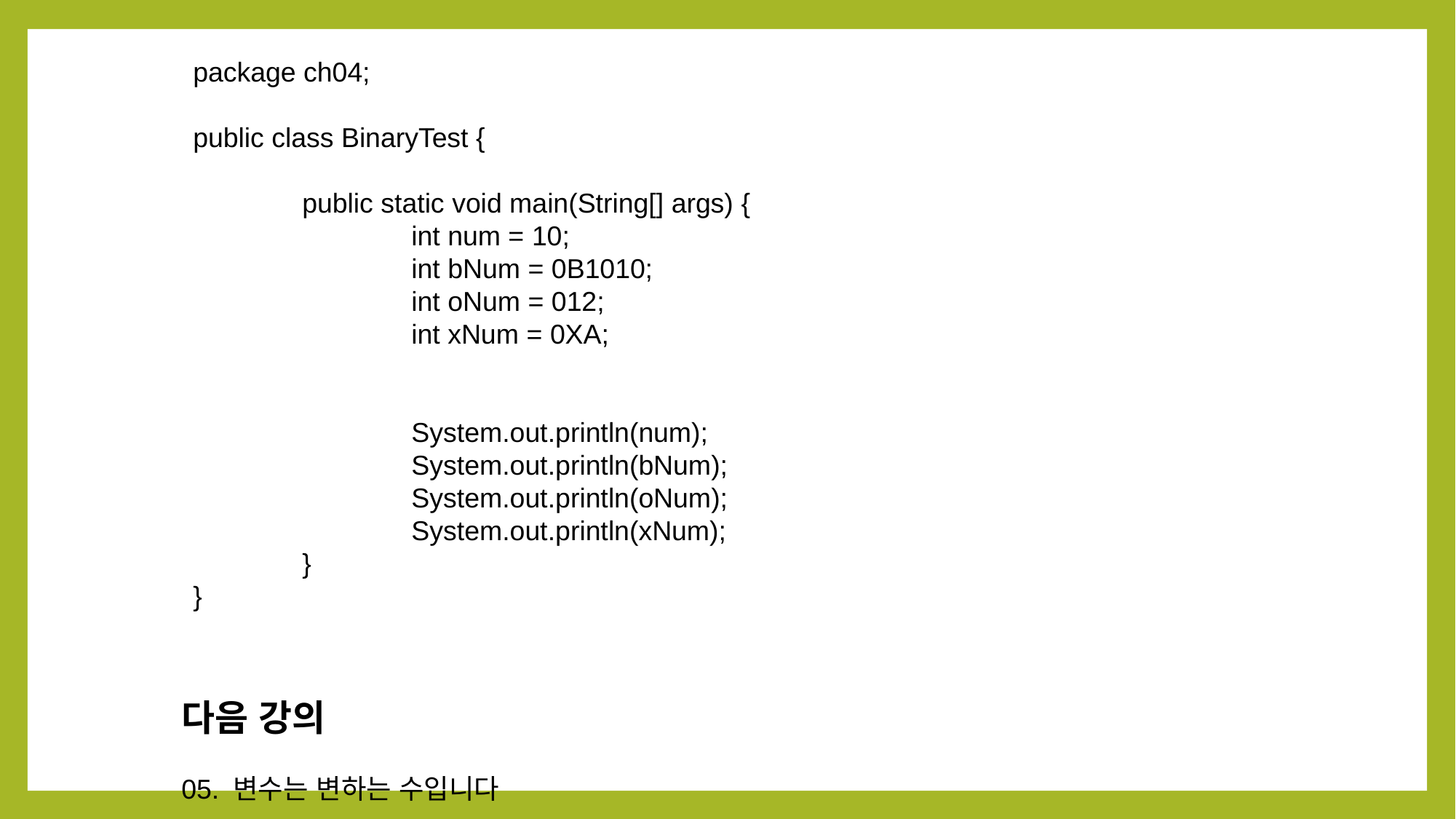

package ch04;

public class BinaryTest {

	public static void main(String[] args) {
		int num = 10;
		int bNum = 0B1010;
		int oNum = 012;
		int xNum = 0XA;

		System.out.println(num);
		System.out.println(bNum);
		System.out.println(oNum);
		System.out.println(xNum);
	}
}
다음 강의

05. 변수는 변하는 수입니다